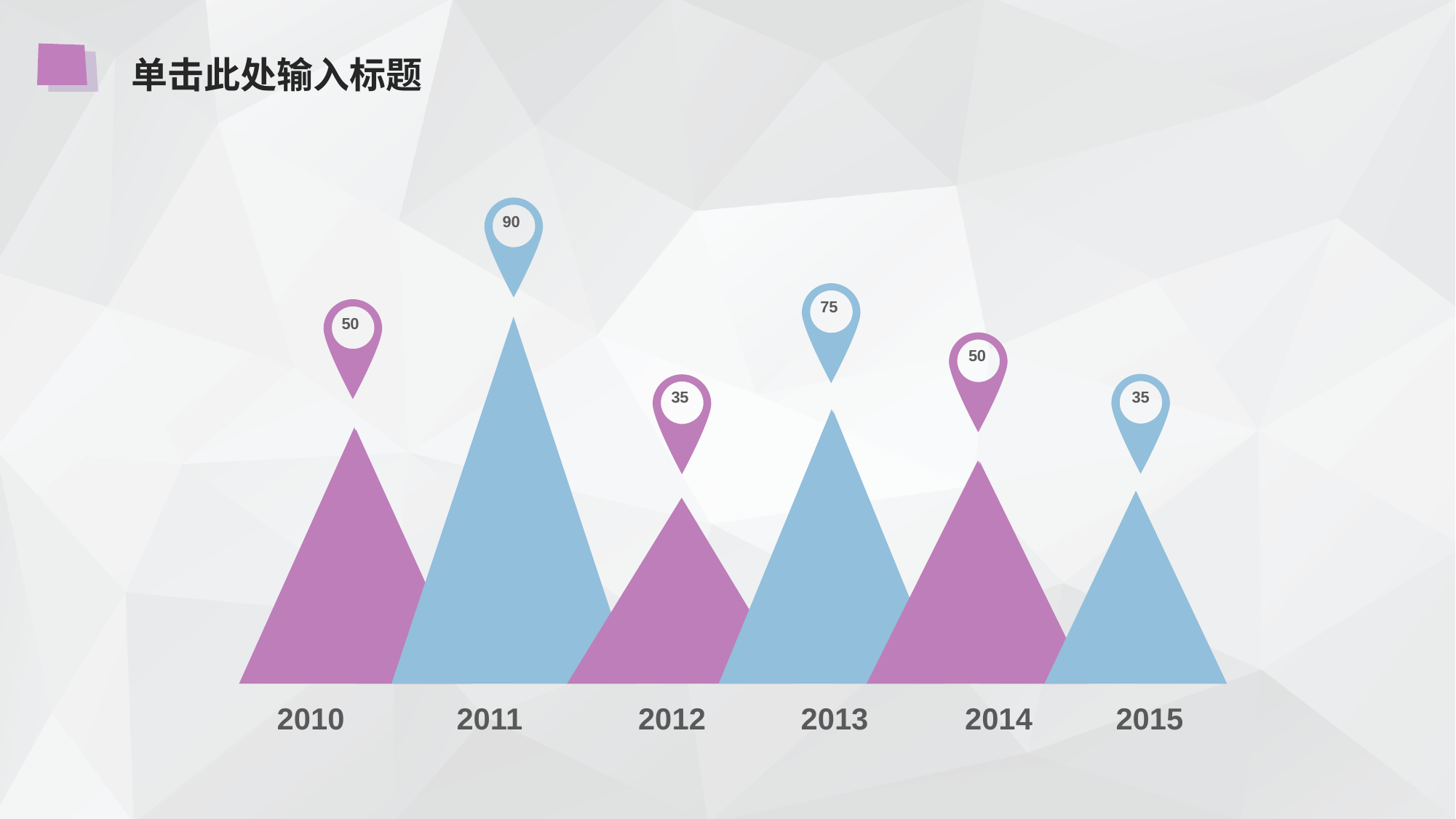

单击此处输入标题

90

75

50

50

35
35

2010
2011
2012
2013
2014
2015